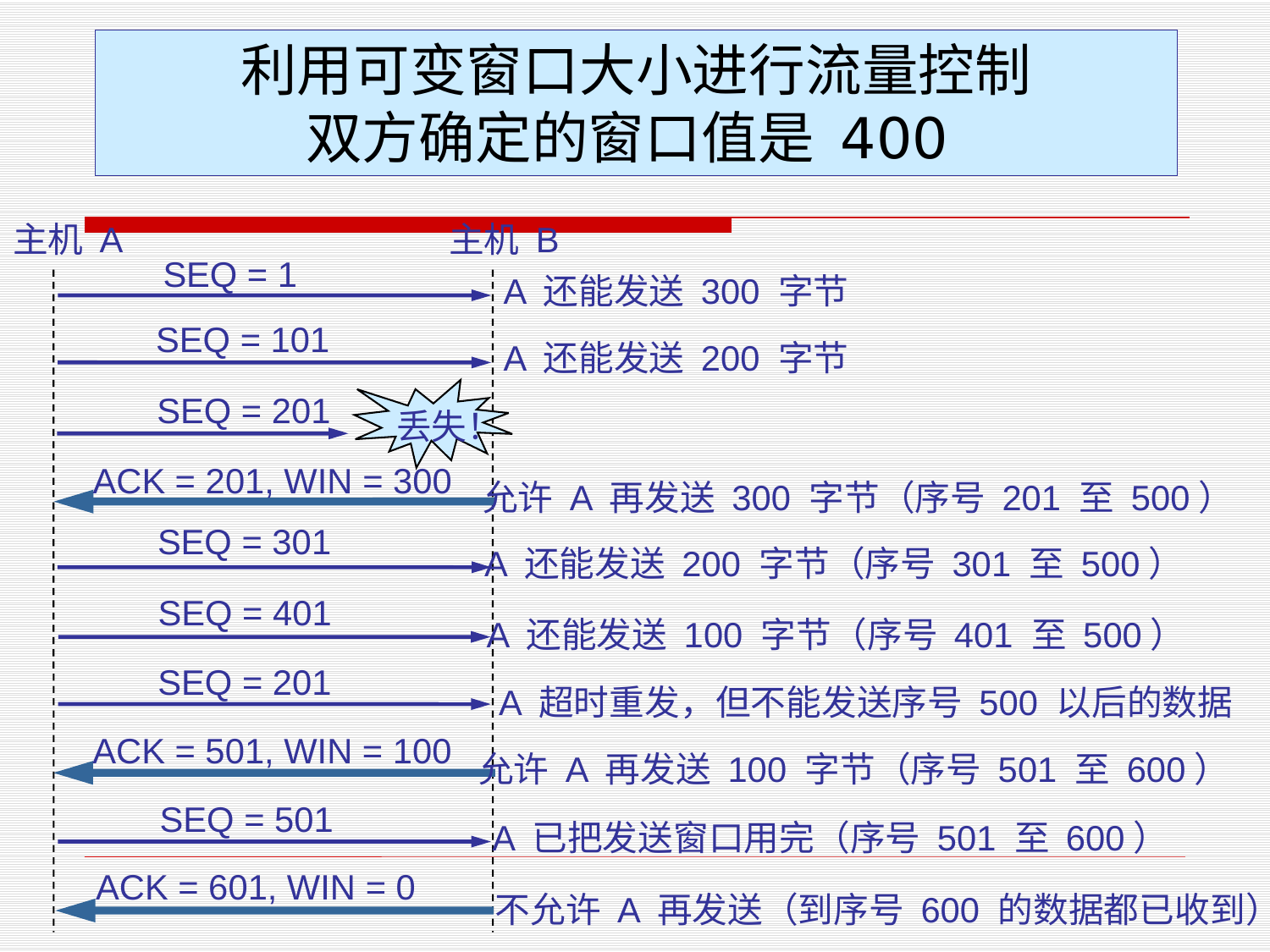

# 利用可变窗口大小进行流量控制 双方确定的窗口值是 400
主机 A
主机 B
SEQ = 1

A 还能发送 300 字节

SEQ = 101

A 还能发送 200 字节

SEQ = 201
丢失！

ACK = 201, WIN = 300

允许 A 再发送 300 字节（序号 201 至 500）
SEQ = 301

A 还能发送 200 字节（序号 301 至 500）
SEQ = 401

A 还能发送 100 字节（序号 401 至 500）
SEQ = 201

A 超时重发，但不能发送序号 500 以后的数据
ACK = 501, WIN = 100

允许 A 再发送 100 字节（序号 501 至 600）
SEQ = 501

A 已把发送窗口用完（序号 501 至 600）
ACK = 601, WIN = 0

不允许 A 再发送（到序号 600 的数据都已收到）